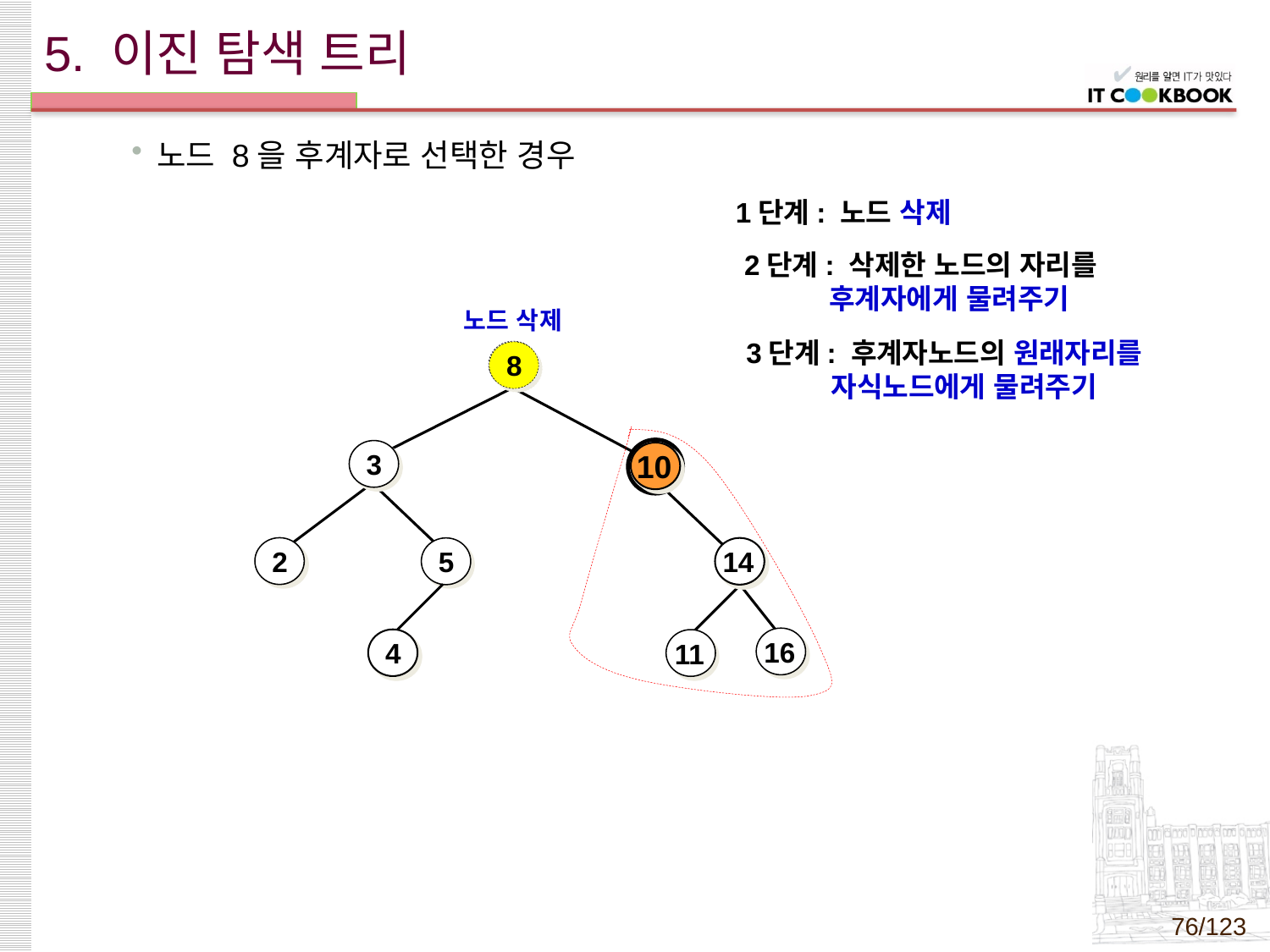

# 5. 이진 탐색 트리
노드 8을 후계자로 선택한 경우

1단계: 노드 삭제
2단계: 삭제한 노드의 자리를
          후계자에게 물려주기
노드 삭제
3단계: 후계자노드의 원래자리를
          자식노드에게 물려주기

8

3
10

2
5
14

16
11

4